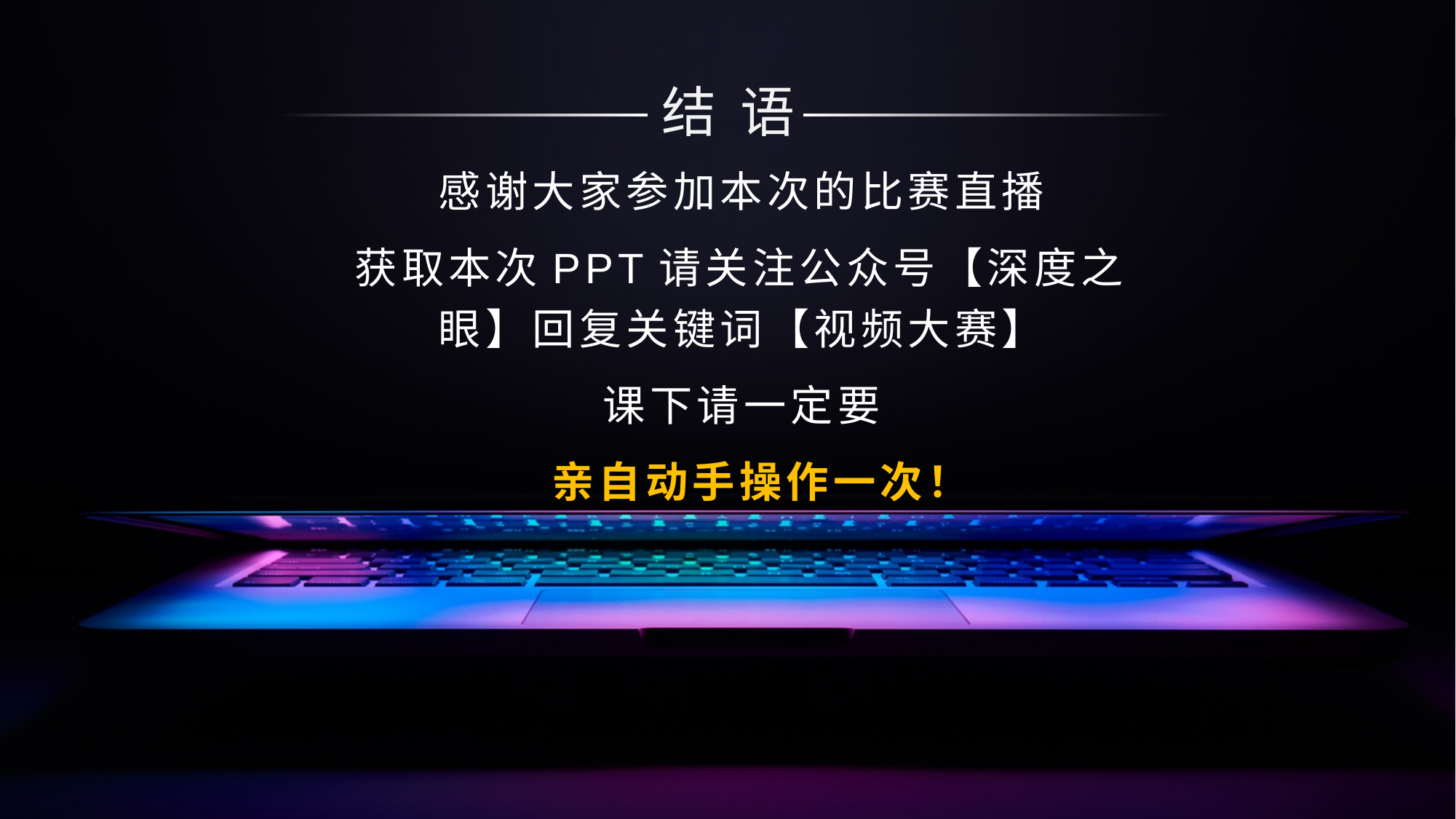

感谢大家参加本次的比赛直播
获取本次PPT请关注公众号【深度之眼】回复关键词【视频大赛】
课下请一定要
  亲自动手操作一次！